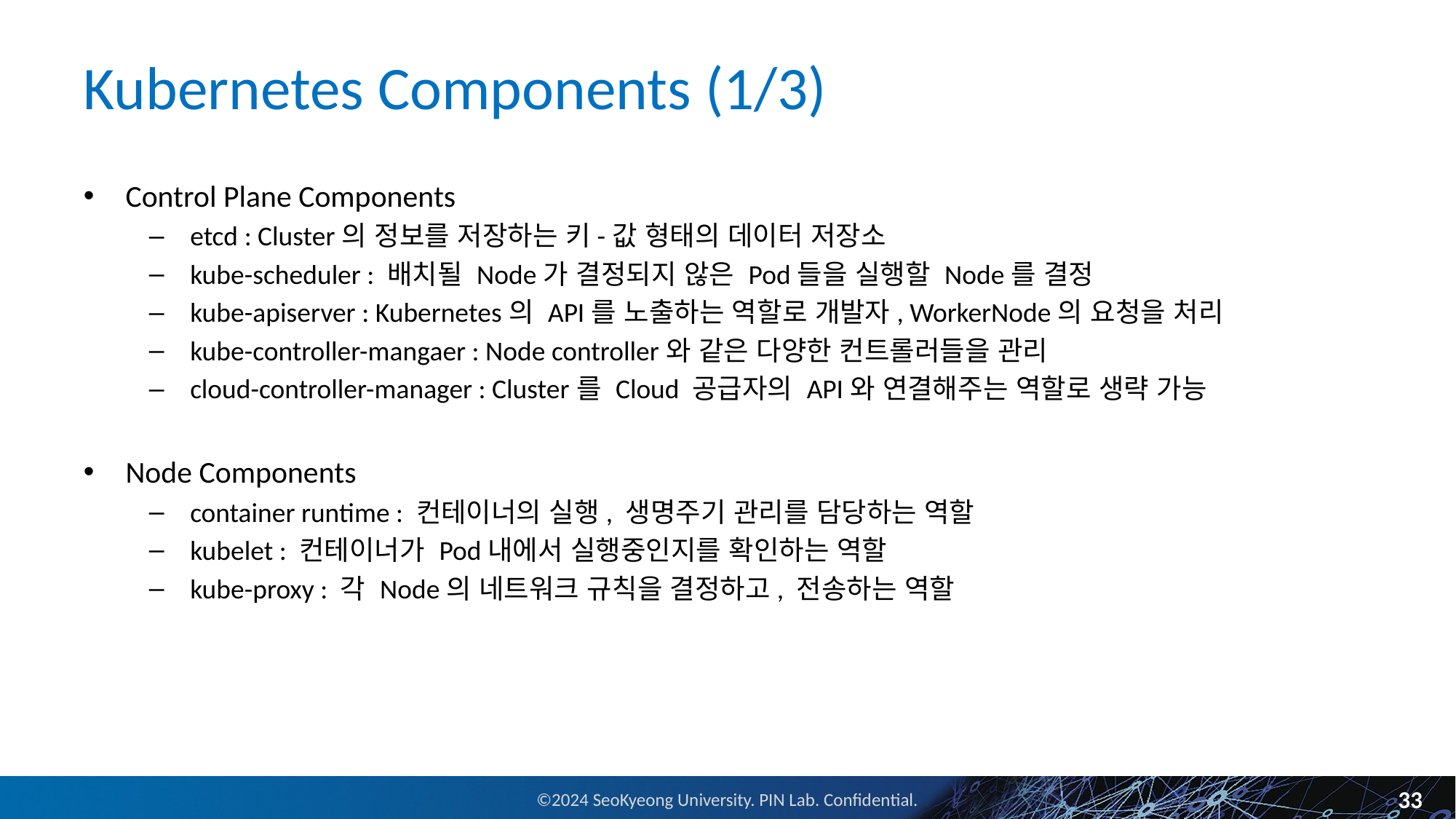

# Kubernetes Components (1/3)
Control Plane Components
etcd : Cluster의 정보를 저장하는 키-값 형태의 데이터 저장소
kube-scheduler : 배치될 Node가 결정되지 않은 Pod들을 실행할 Node를 결정
kube-apiserver : Kubernetes의 API를 노출하는 역할로 개발자, WorkerNode의 요청을 처리
kube-controller-mangaer : Node controller와 같은 다양한 컨트롤러들을 관리
cloud-controller-manager : Cluster를 Cloud 공급자의 API와 연결해주는 역할로 생략 가능

Node Components
container runtime : 컨테이너의 실행, 생명주기 관리를 담당하는 역할
kubelet : 컨테이너가 Pod내에서 실행중인지를 확인하는 역할
kube-proxy : 각 Node의 네트워크 규칙을 결정하고, 전송하는 역할
33